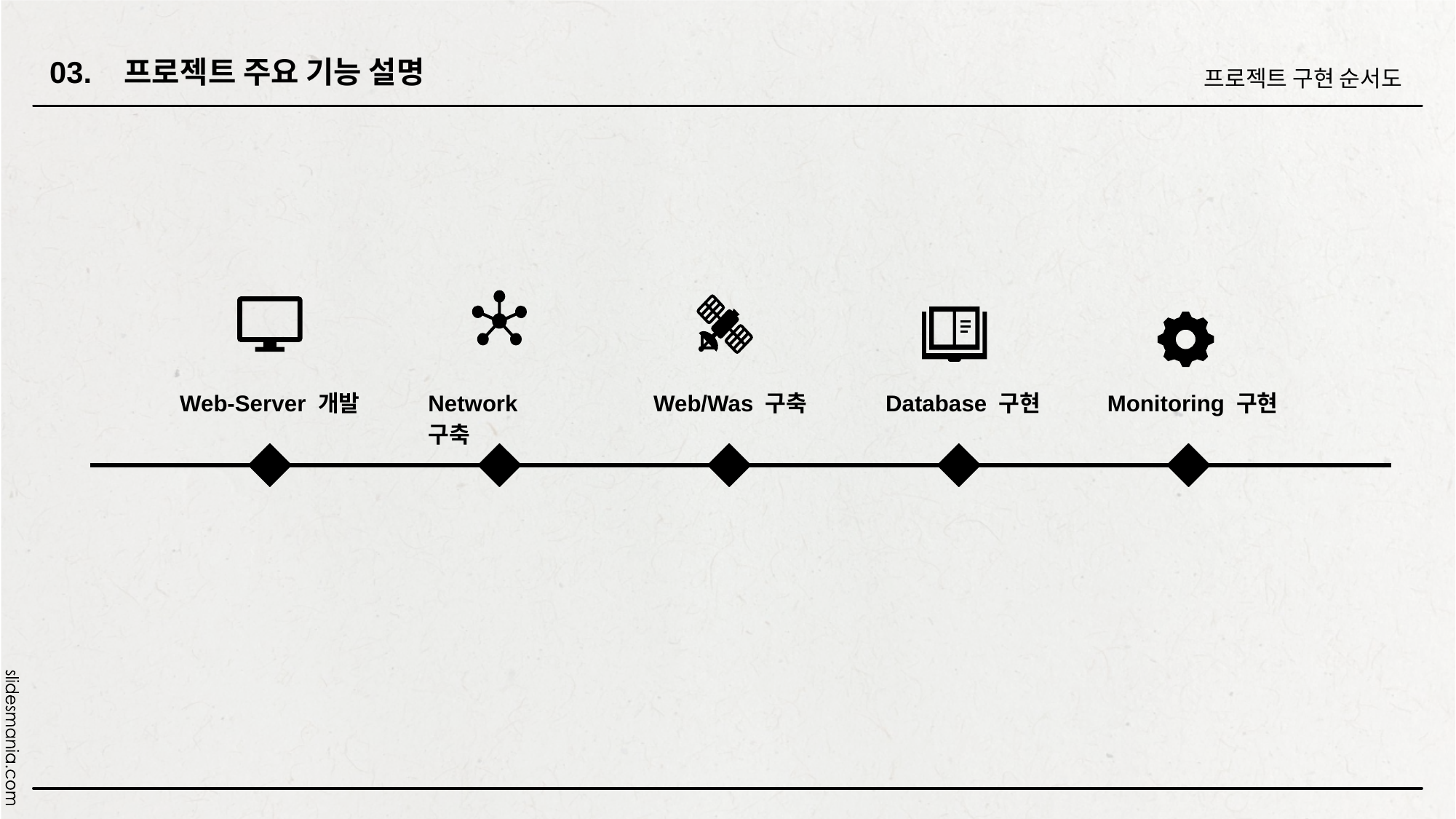

03.   프로젝트 주요 기능 설명
프로젝트 구현 순서도

Web-Server 개발
Web/Was 구축
Monitoring 구현
Network 구축
Database 구현

1